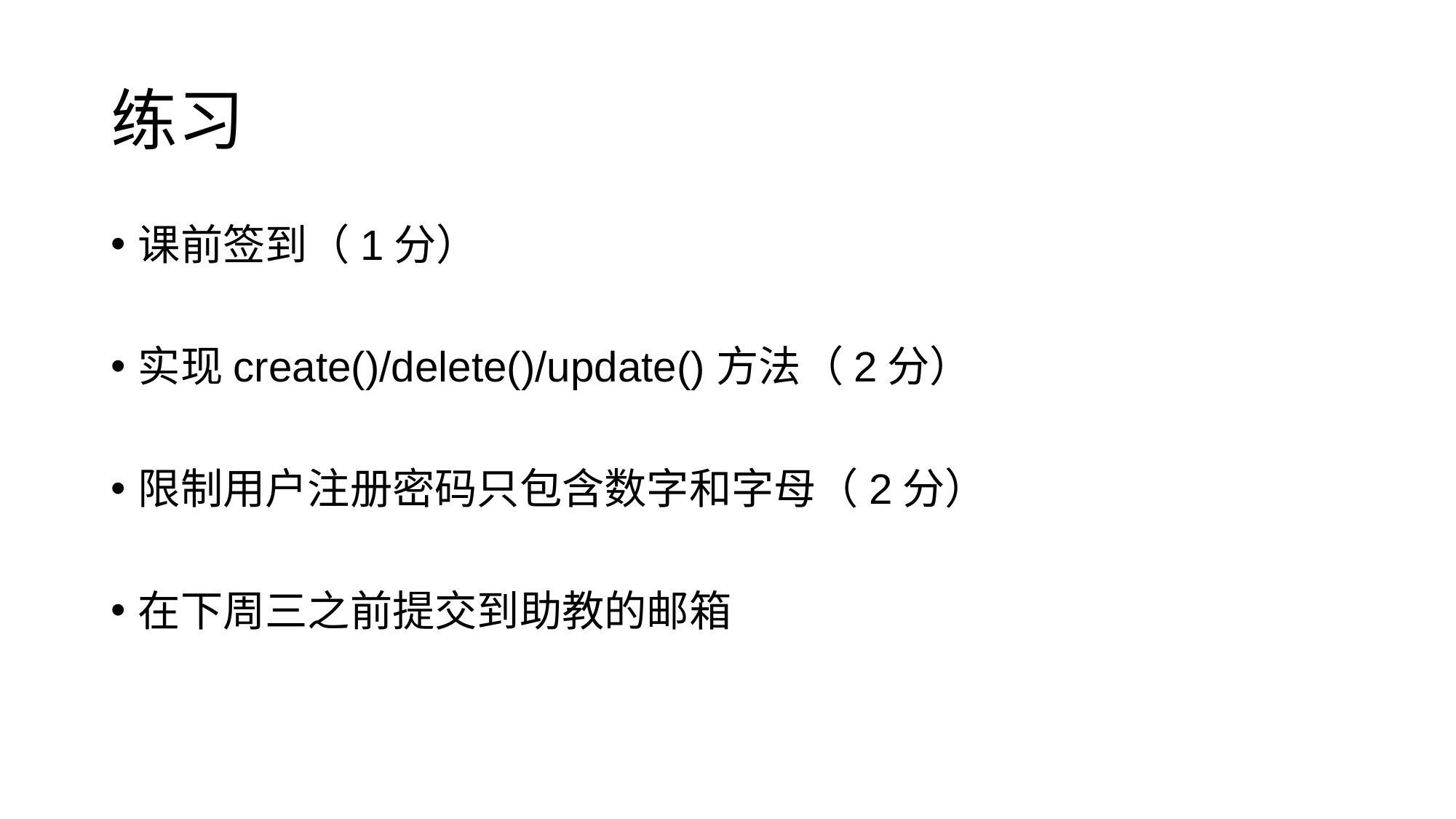

# 练习
课前签到（1分）

实现create()/delete()/update()方法（2分）

限制用户注册密码只包含数字和字母（2分）

在下周三之前提交到助教的邮箱